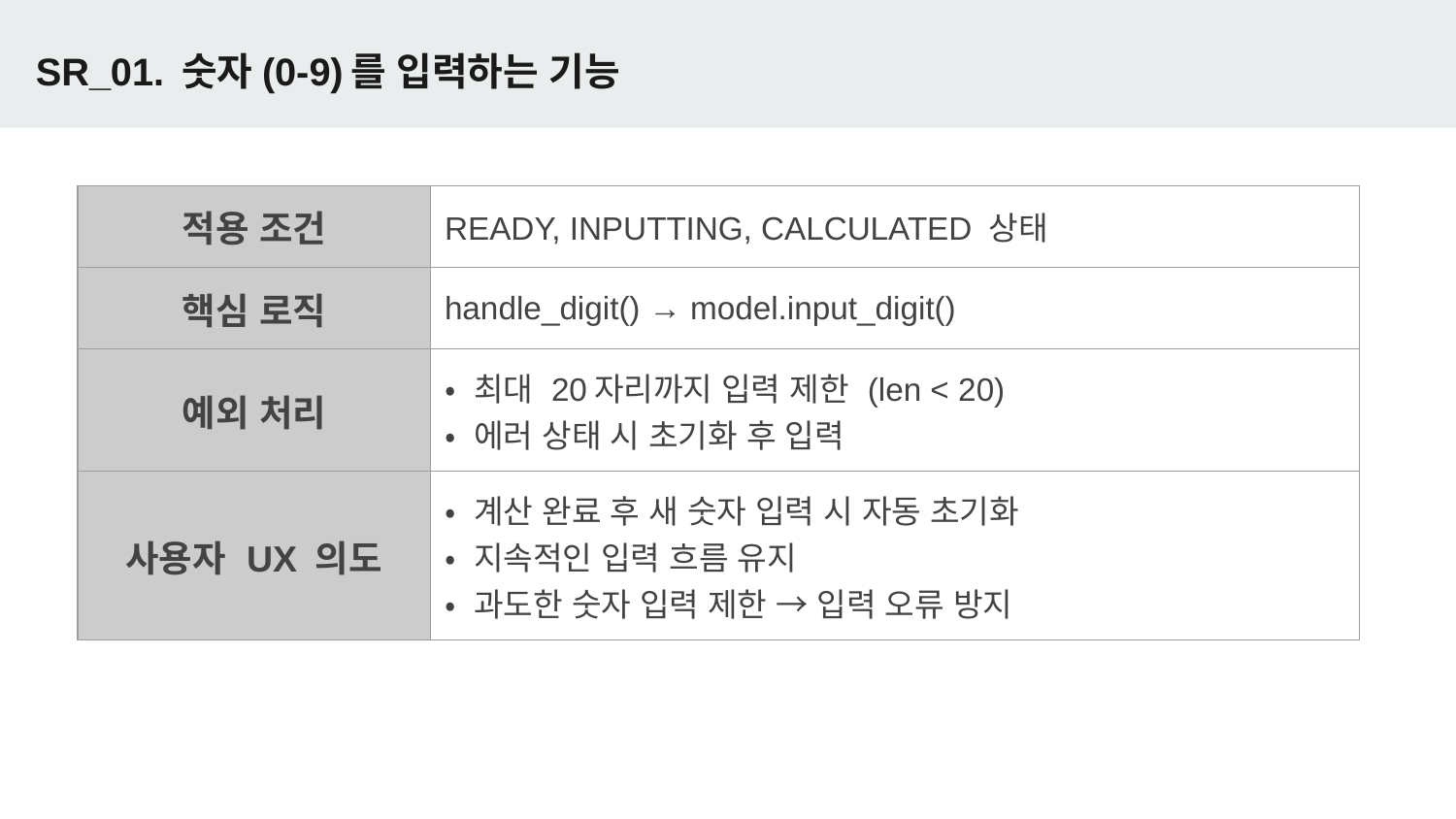

# SR_01. 숫자(0-9)를 입력하는 기능
| 적용 조건 | READY, INPUTTING, CALCULATED 상태 |
| --- | --- |
| 핵심 로직 | handle\_digit() → model.input\_digit() |
| 예외 처리 | • 최대 20자리까지 입력 제한 (len < 20) • 에러 상태 시 초기화 후 입력 |
| 사용자 UX 의도 | • 계산 완료 후 새 숫자 입력 시 자동 초기화 • 지속적인 입력 흐름 유지 • 과도한 숫자 입력 제한 → 입력 오류 방지 |